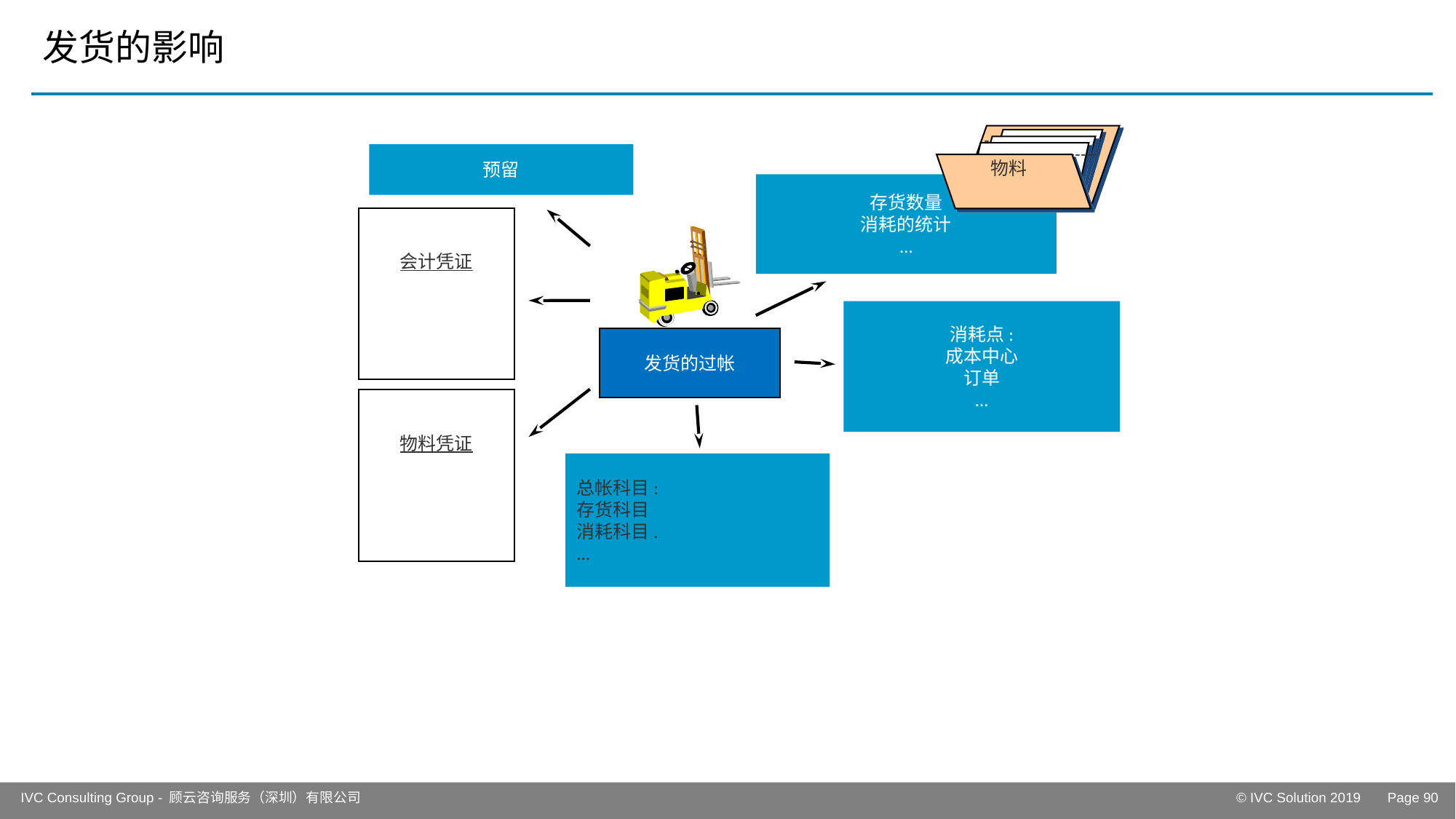

# 发货的影响

----- ------ -------

----- -  ----- --

------- -------  ---------

物料
预留
存货数量
消耗的统计
...
会计凭证

消耗点:
成本中心
订单
...
发货的过帐

物料凭证

总帐科目:
存货科目
消耗科目.
...